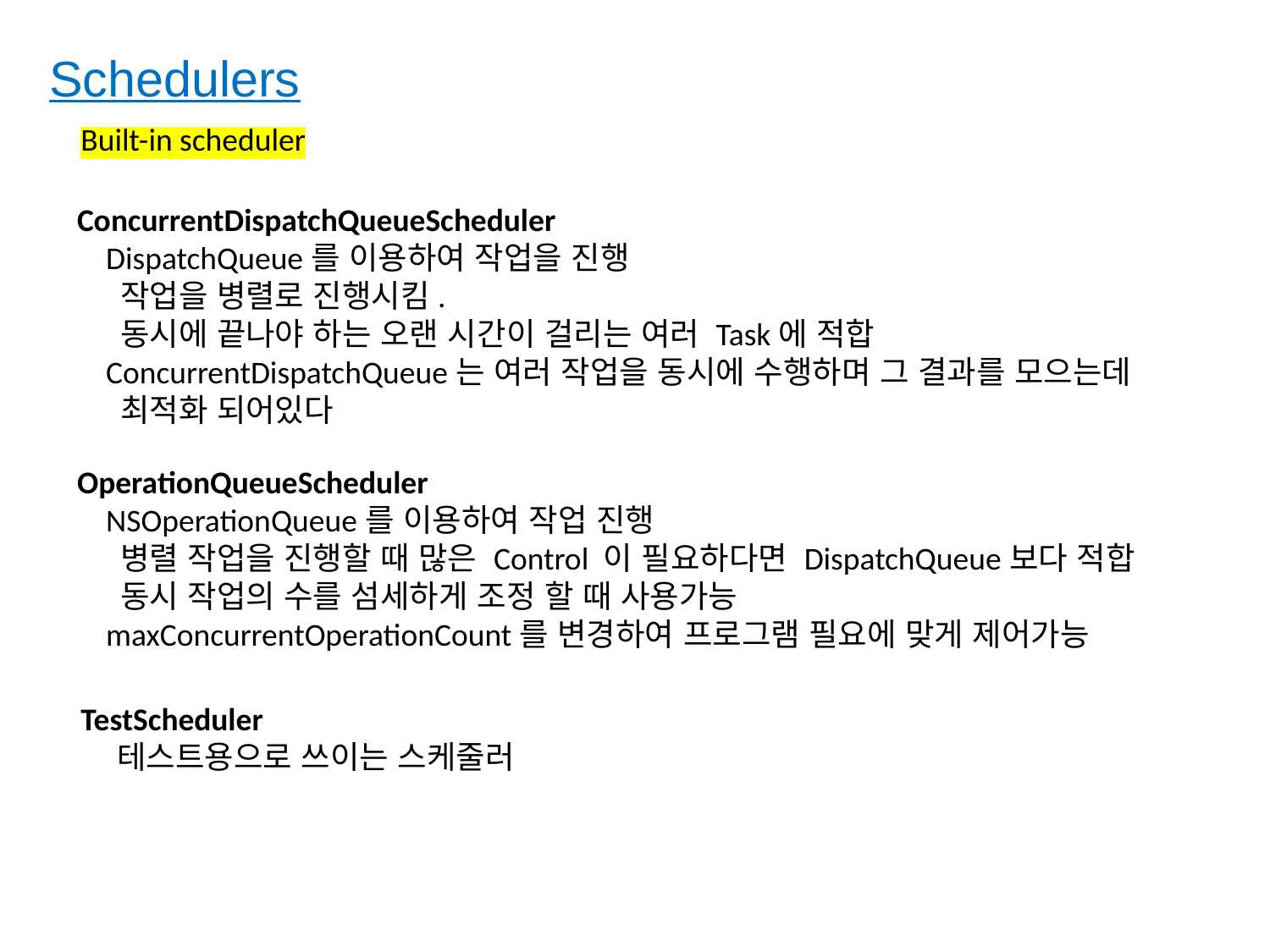

Schedulers
Built-in scheduler
ConcurrentDispatchQueueScheduler
    DispatchQueue를 이용하여 작업을 진행
    작업을 병렬로 진행시킴.
    동시에 끝나야 하는 오랜 시간이 걸리는 여러 Task에 적합
    ConcurrentDispatchQueue는 여러 작업을 동시에 수행하며 그 결과를 모으는데
    최적화 되어있다
OperationQueueScheduler
    NSOperationQueue를 이용하여 작업 진행
    병렬 작업을 진행할 때 많은 Control 이 필요하다면 DispatchQueue보다 적합
    동시 작업의 수를 섬세하게 조정 할 때 사용가능
    maxConcurrentOperationCount를 변경하여 프로그램 필요에 맞게 제어가능
TestScheduler
    테스트용으로 쓰이는 스케줄러